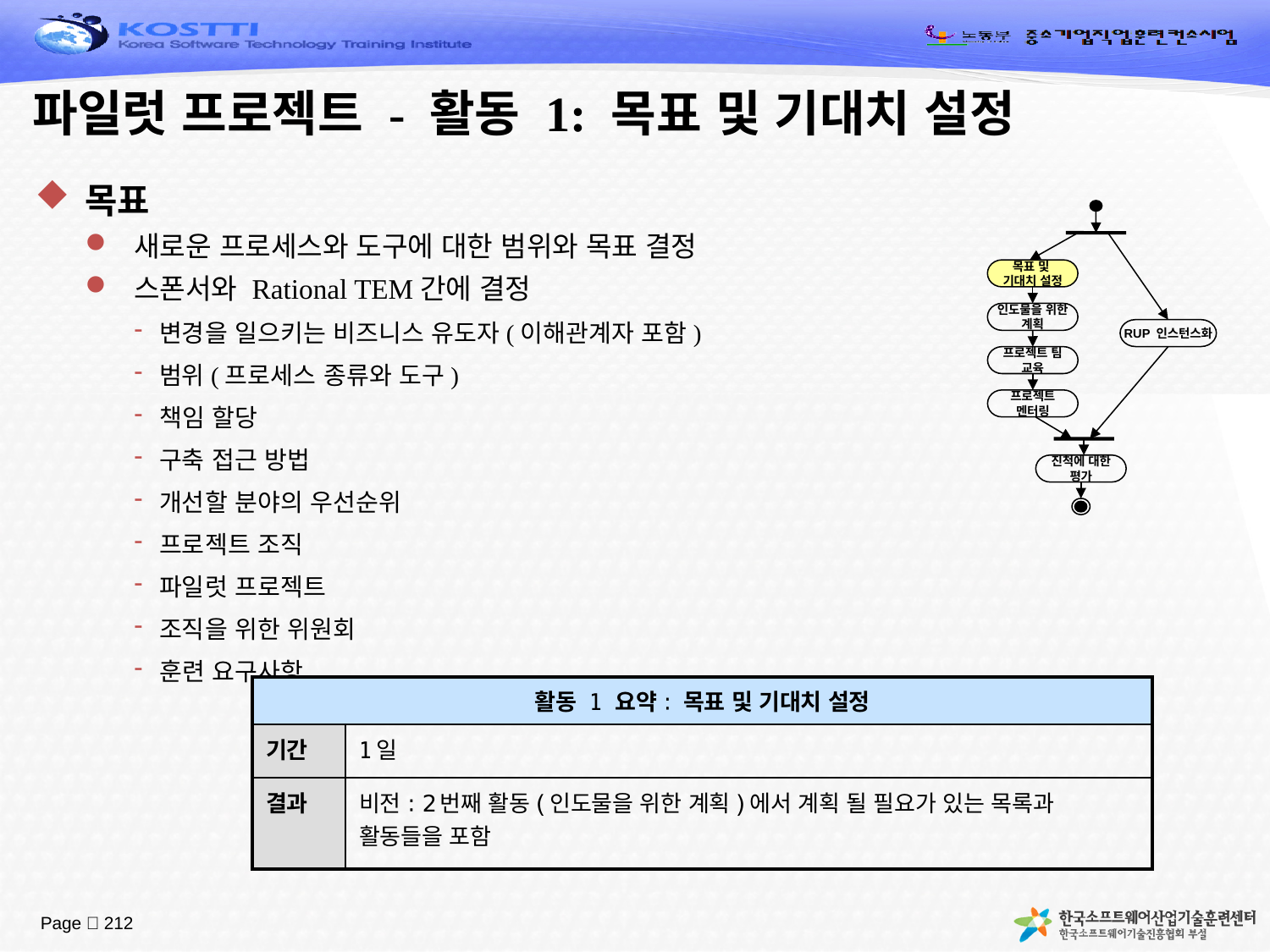

# 파일럿 프로젝트 - 활동 1: 목표 및 기대치 설정
목표
새로운 프로세스와 도구에 대한 범위와 목표 결정
스폰서와 Rational TEM간에 결정
변경을 일으키는 비즈니스 유도자(이해관계자 포함)
범위(프로세스 종류와 도구)
책임 할당
구축 접근 방법
개선할 분야의 우선순위
프로젝트 조직
파일럿 프로젝트
조직을 위한 위원회
훈련 요구사항

목표 및
기대치 설정
인도물을 위한
계획
RUP 인스턴스화
프로젝트 팀
교육

프로젝트
멘터링

진척에 대한
평가

| 활동 1 요약: 목표 및 기대치 설정 |  |
| --- | --- |
| 기간 | 1일 |
| 결과 | 비전: 2번째 활동(인도물을 위한 계획)에서 계획 될 필요가 있는 목록과 활동들을 포함 |